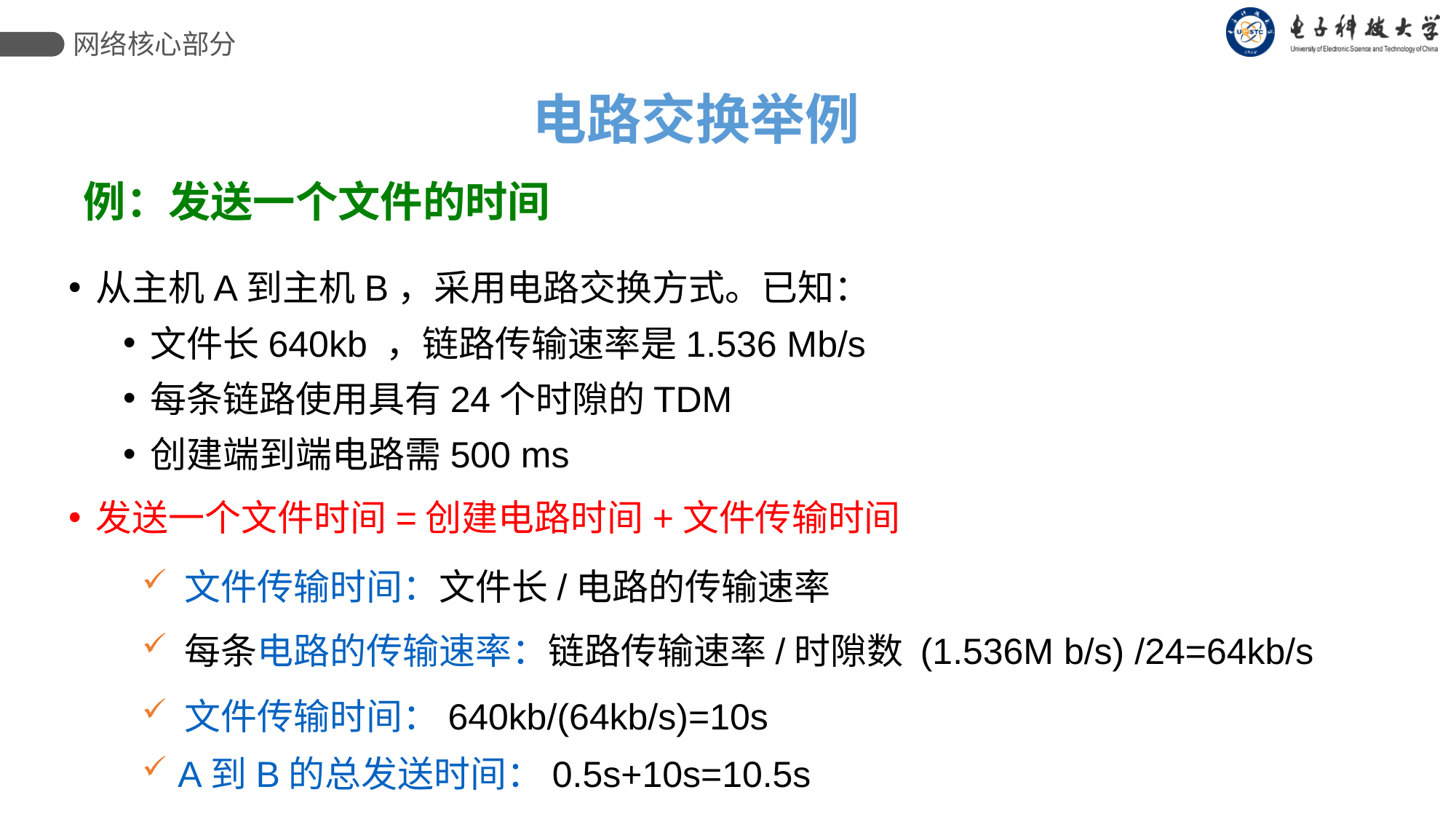

网络核心部分

电路交换举例
例：发送一个文件的时间
从主机A到主机B，采用电路交换方式。已知：
文件长640kb ，链路传输速率是1.536 Mb/s
每条链路使用具有24个时隙的TDM
创建端到端电路需500 ms
发送一个文件时间=创建电路时间+文件传输时间
 文件传输时间：文件长/电路的传输速率
 每条电路的传输速率：链路传输速率/时隙数 (1.536M b/s) /24=64kb/s
 文件传输时间：640kb/(64kb/s)=10s
 A到B的总发送时间：0.5s+10s=10.5s